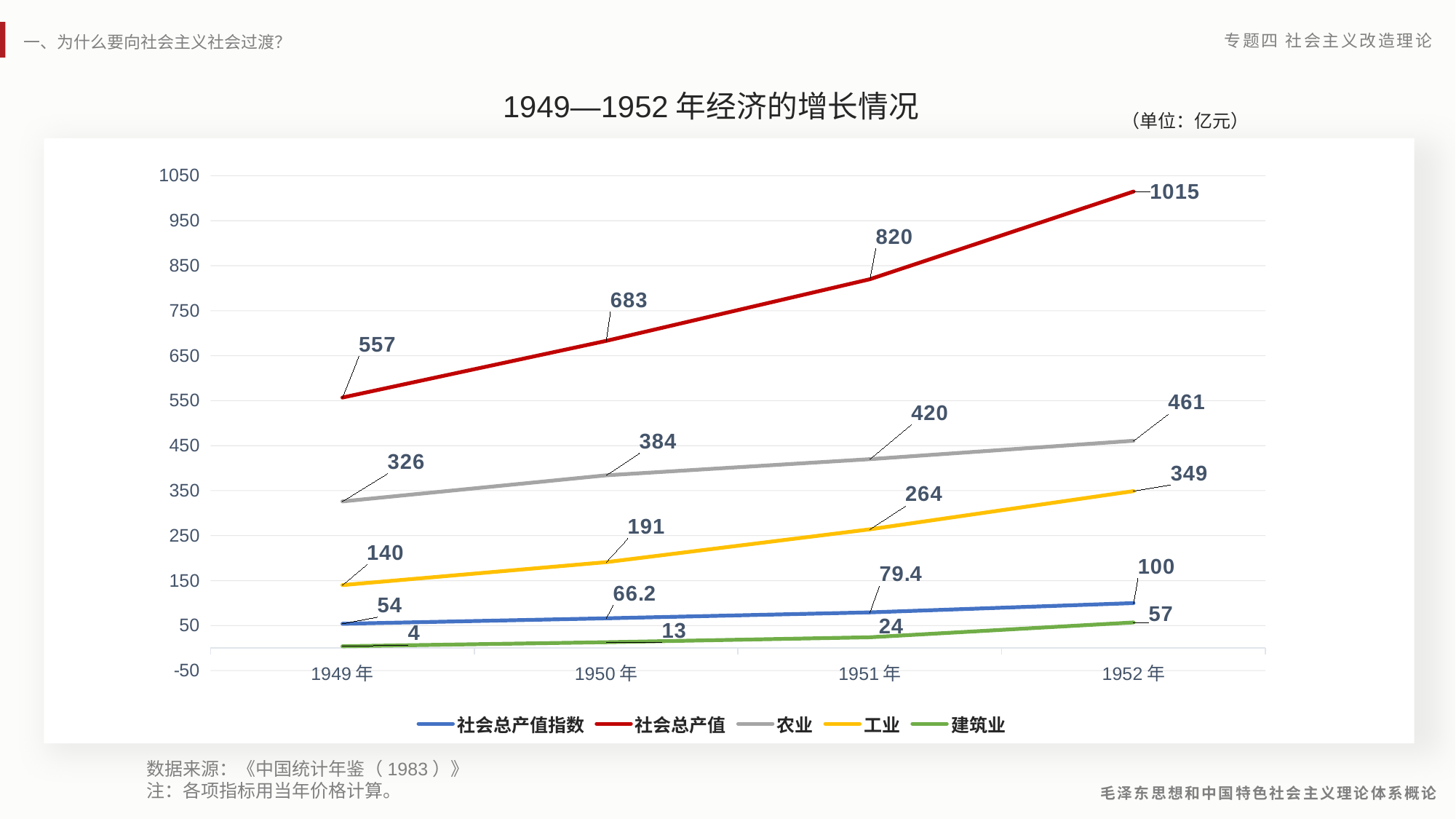

1949—1952年经济的增长情况
（单位：亿元）

### Chart

| Category | 社会总产值指数 | 社会总产值 | 农业 | 工业 | 建筑业 |
|---|---|---|---|---|---|
| 1949年 | 54.0 | 557.0 | 326.0 | 140.0 | 4.0 |
| 1950年 | 66.2 | 683.0 | 384.0 | 191.0 | 13.0 |
| 1951年 | 79.4 | 820.0 | 420.0 | 264.0 | 24.0 |
| 1952年 | 100.0 | 1015.0 | 461.0 | 349.0 | 57.0 |
数据来源：《中国统计年鉴（1983）》
注：各项指标用当年价格计算。